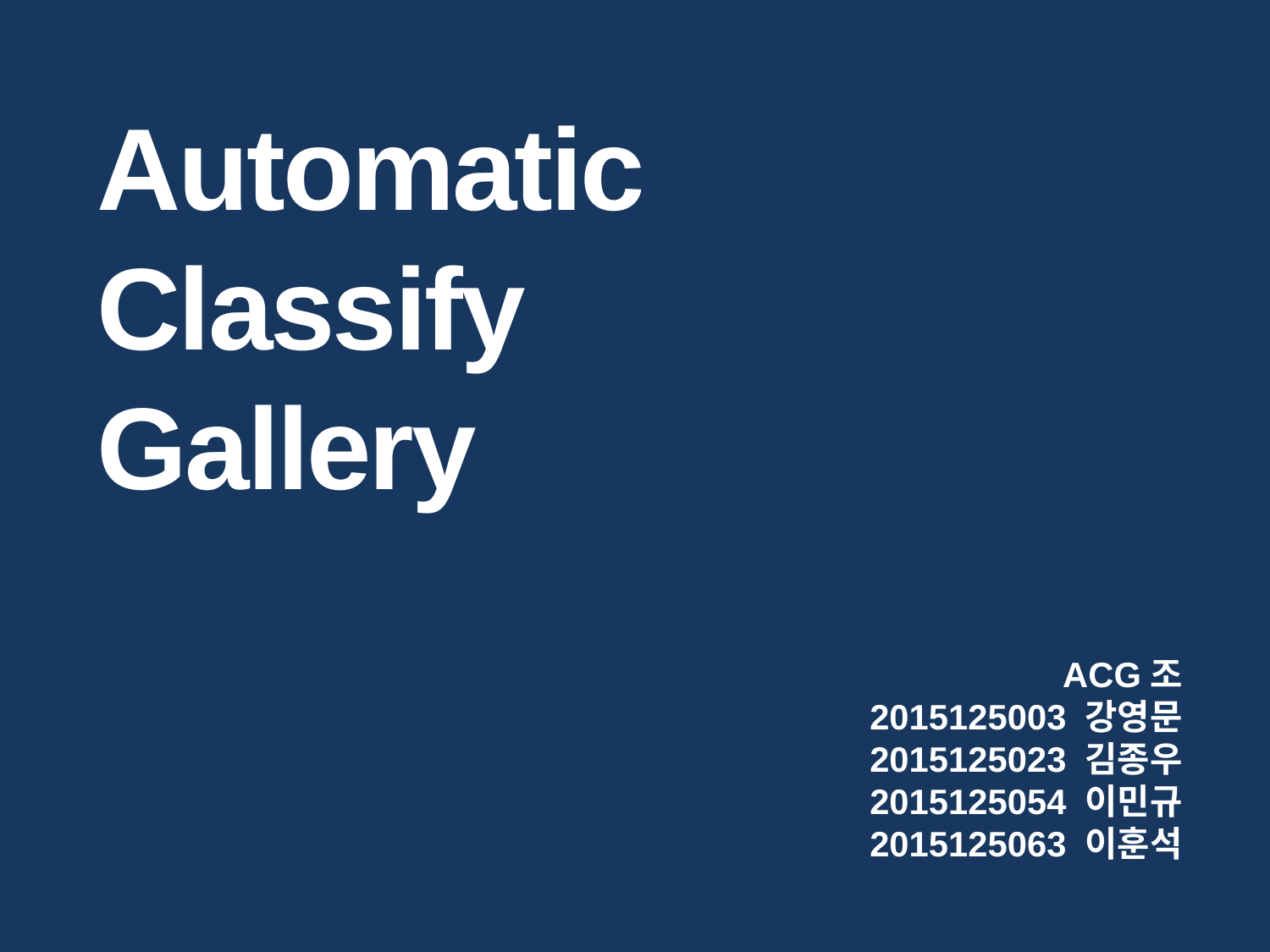

Automatic
Classify
Gallery
ACG조
2015125003 강영문 2015125023 김종우 2015125054 이민규 2015125063 이훈석